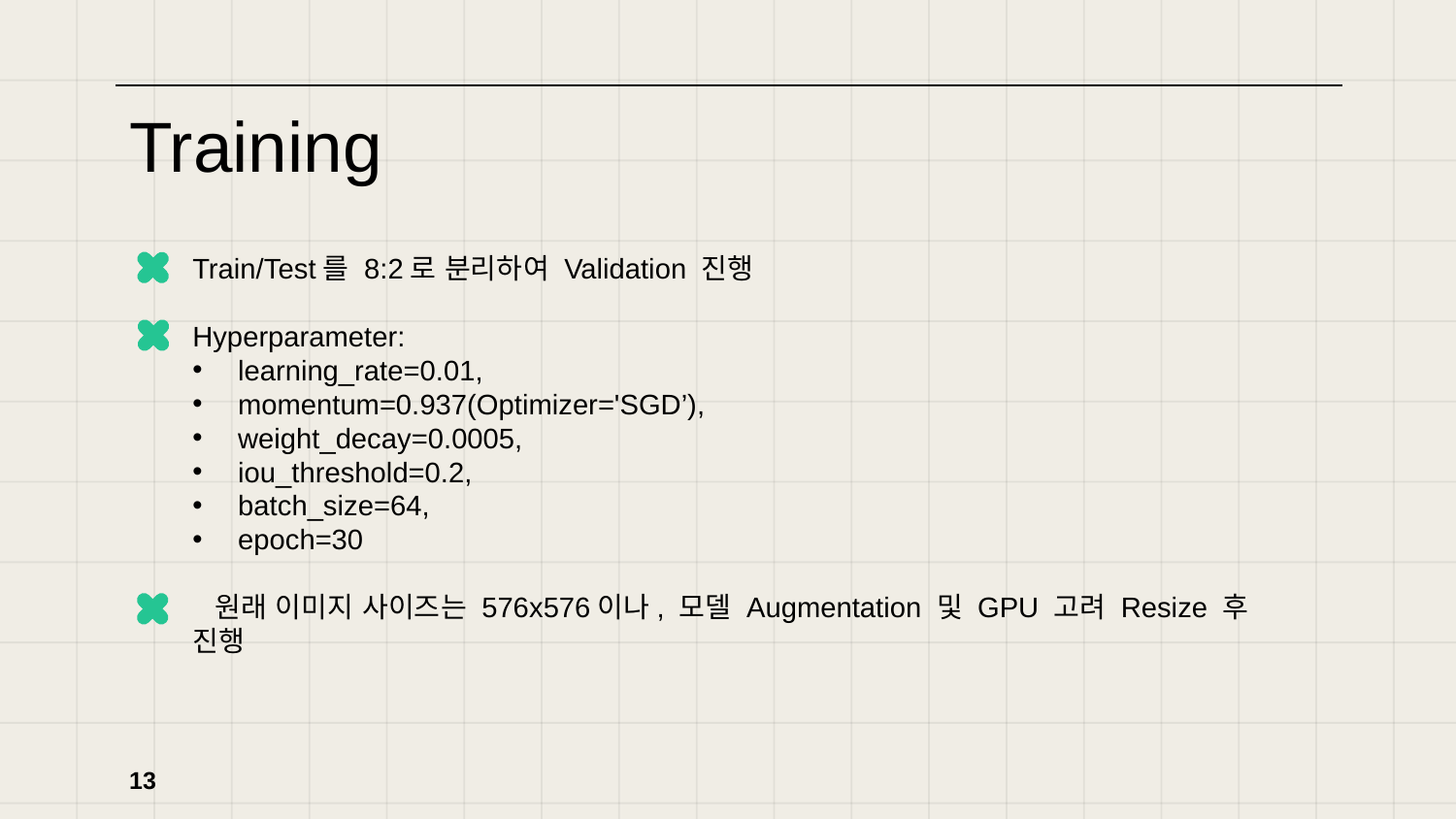

# Training
Train/Test를 8:2로 분리하여 Validation 진행
Hyperparameter:
learning_rate=0.01,
momentum=0.937(Optimizer='SGD’),
weight_decay=0.0005,
iou_threshold=0.2,
batch_size=64,
epoch=30
  원래 이미지 사이즈는 576x576이나, 모델 Augmentation 및 GPU 고려 Resize 후 진행

13